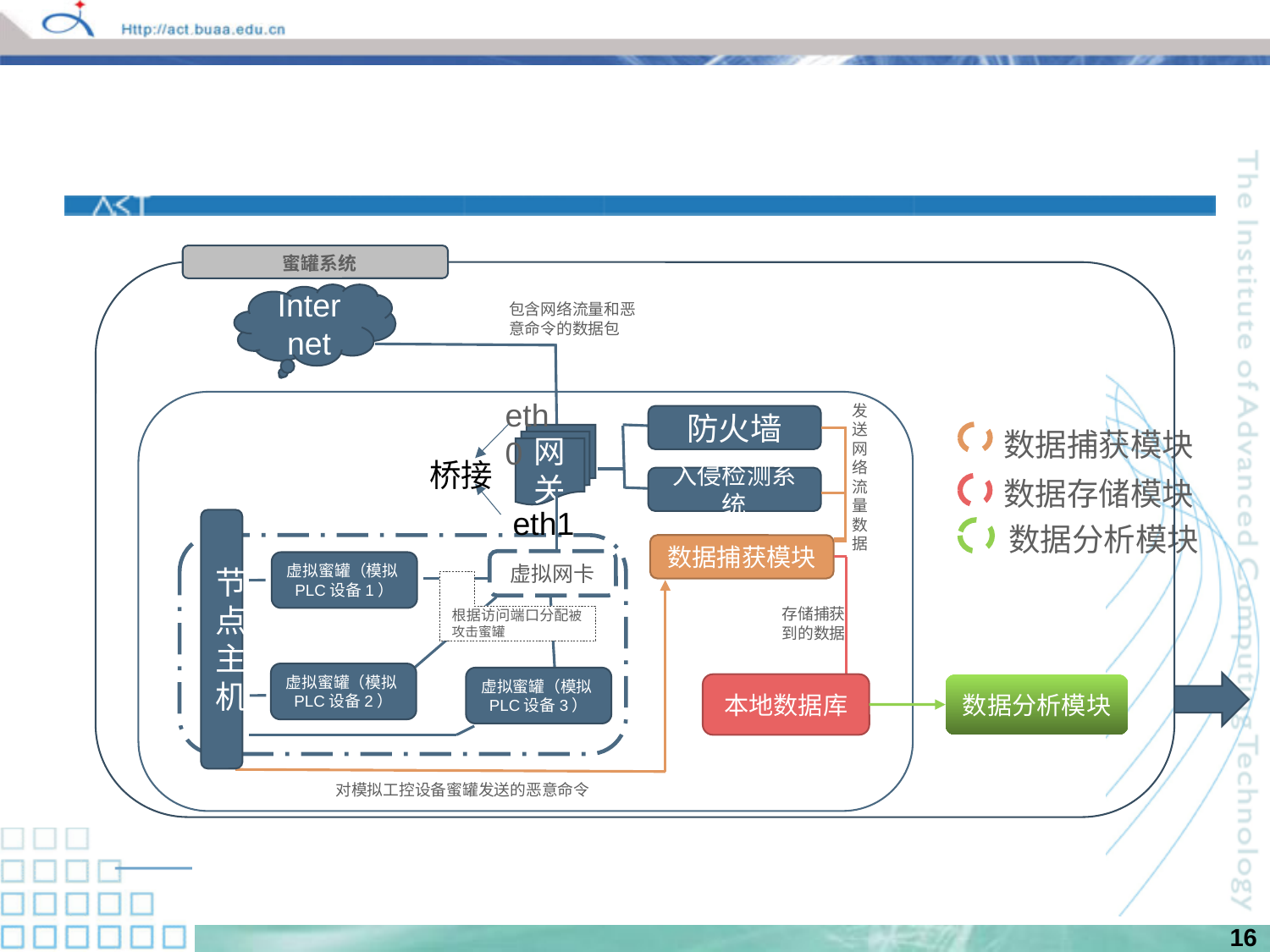

#

蜜罐系统

Internet
包含网络流量和恶意命令的数据包
eth0

发送网络流量数据
防火墙
数据捕获模块

网关
桥接
入侵检测系统
数据存储模块

 eth1
节点主机
数据分析模块

数据捕获模块
虚拟网卡
虚拟蜜罐（模拟PLC设备1）
根据访问端口分配被攻击蜜罐
存储捕获到的数据

虚拟蜜罐（模拟PLC设备2）
虚拟蜜罐（模拟PLC设备3）

本地数据库
数据分析模块
对模拟工控设备蜜罐发送的恶意命令
16